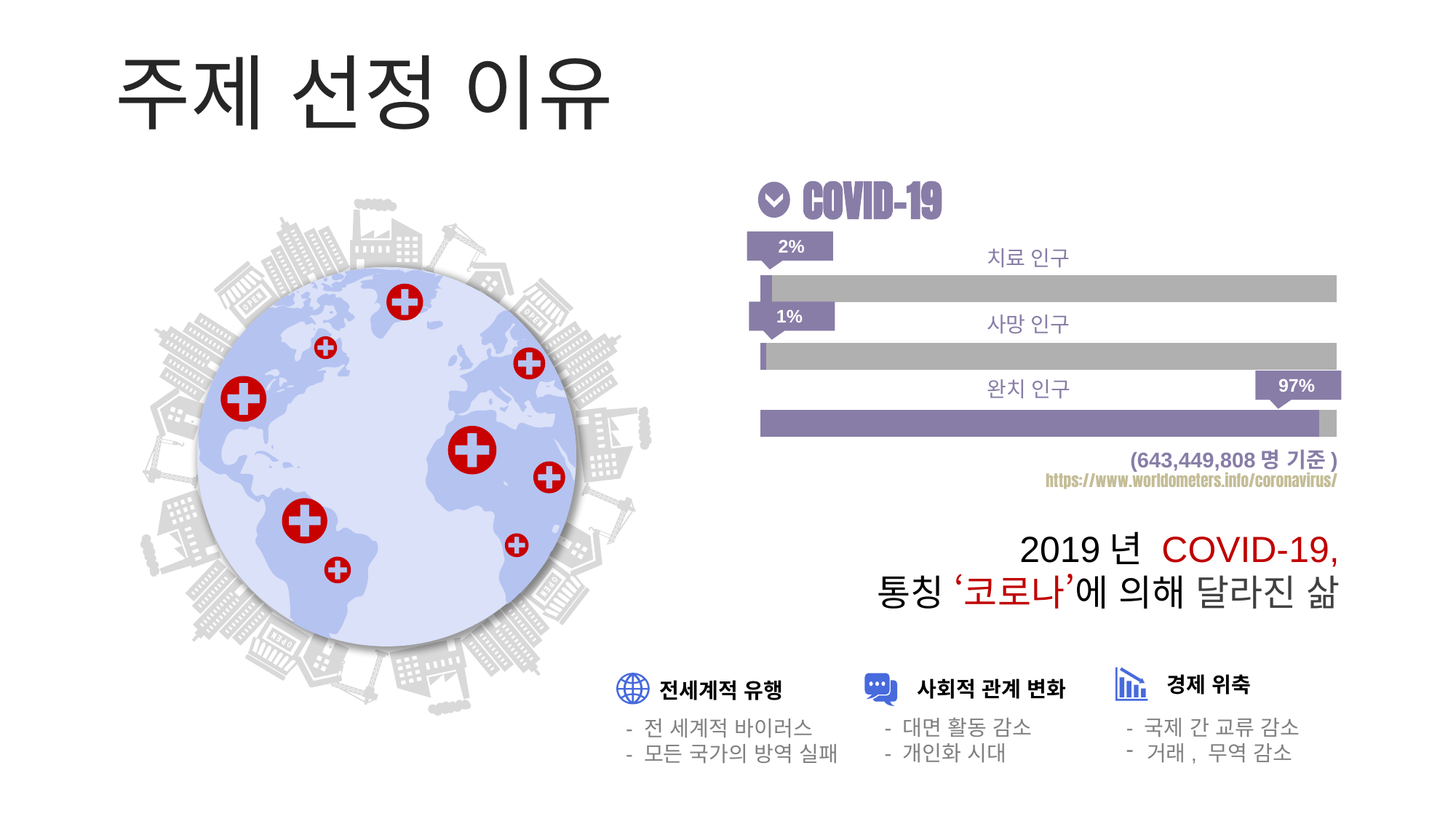

주제 선정 이유
COVID-19

2%

### Chart

| Category | Series 1 | Series 2 |
|---|---|---|
| Category 1 | 97.0 | 3.0 |
| Category 2 | 1.0 | 99.0 |
| Category 3 | 2.0 | 98.0 |

1%

97%

(643,449,808명 기준)
https://www.worldometers.info/coronavirus/

2019년 COVID-19,
통칭 ‘코로나’에 의해 달라진 삶

경제 위축

사회적 관계 변화

전세계적 유행

- 국제 간 교류 감소
거래, 무역 감소
- 대면 활동 감소
- 개인화 시대
- 전 세계적 바이러스
- 모든 국가의 방역 실패